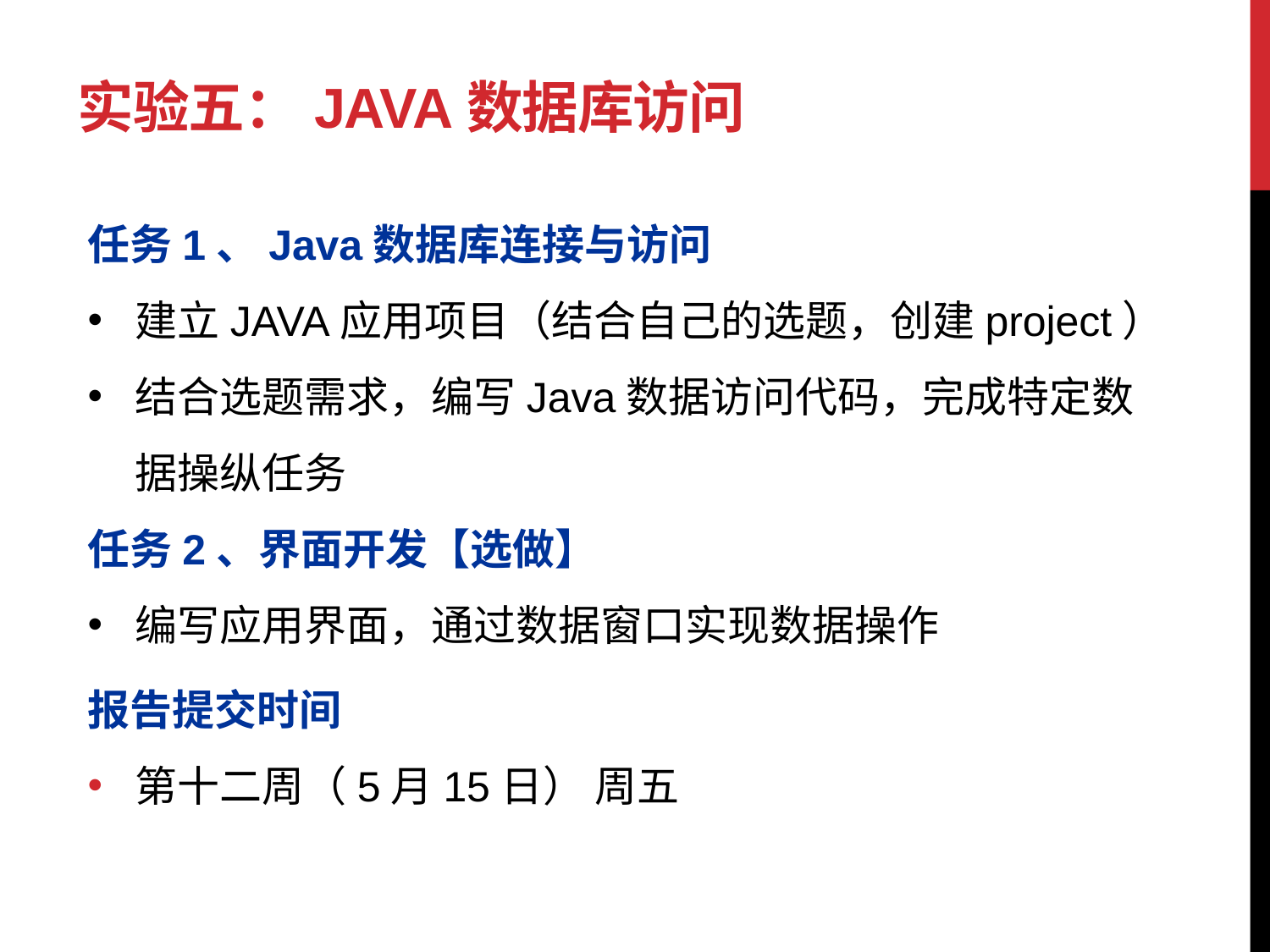

# 实验五：Java数据库访问
任务1、Java数据库连接与访问
建立JAVA应用项目（结合自己的选题，创建project）
结合选题需求，编写Java数据访问代码，完成特定数据操纵任务
任务2、界面开发【选做】
编写应用界面，通过数据窗口实现数据操作
报告提交时间
第十二周（5月15日） 周五